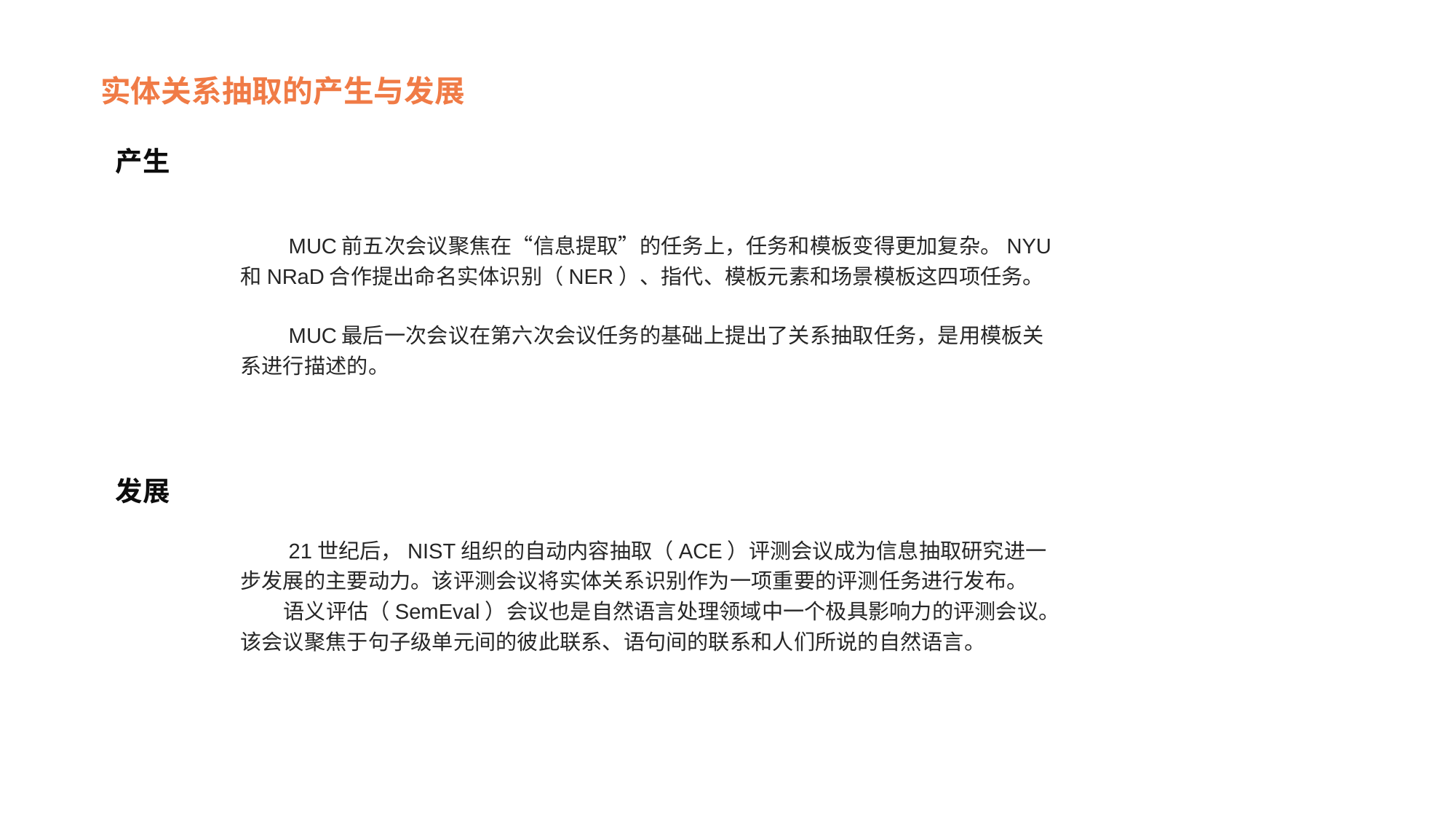

实体关系抽取的产生与发展
产生
        MUC前五次会议聚焦在“信息提取”的任务上，任务和模板变得更加复杂。NYU和NRaD合作提出命名实体识别（NER）、指代、模板元素和场景模板这四项任务。

        MUC最后一次会议在第六次会议任务的基础上提出了关系抽取任务，是用模板关系进行描述的。
发展
        21世纪后，NIST组织的自动内容抽取（ACE）评测会议成为信息抽取研究进一步发展的主要动力。该评测会议将实体关系识别作为一项重要的评测任务进行发布。
        语义评估（SemEval）会议也是自然语言处理领域中一个极具影响力的评测会议。该会议聚焦于句子级单元间的彼此联系、语句间的联系和人们所说的自然语言。